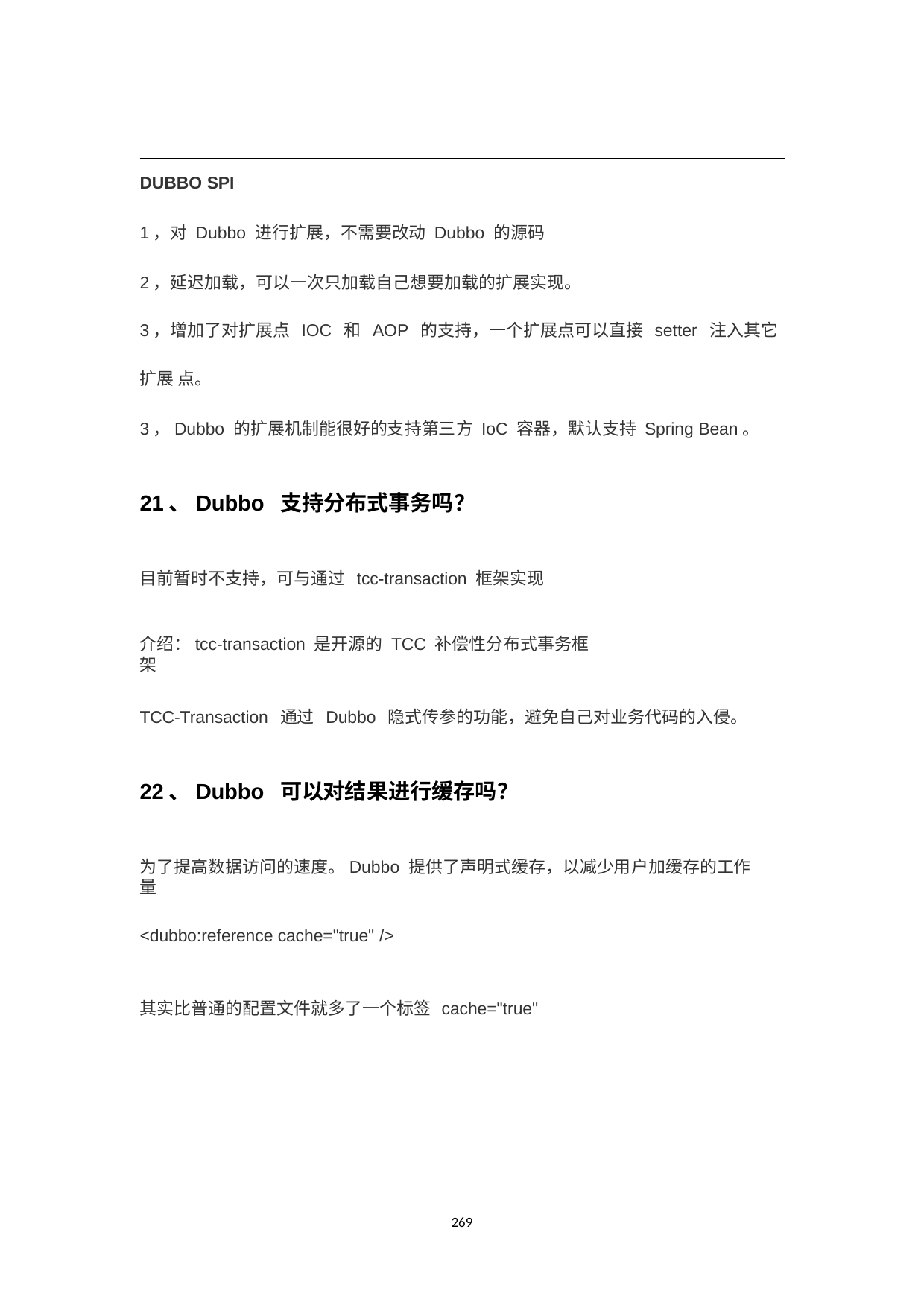

DUBBO SPI

1，对Dubbo 进行扩展，不需要改动Dubbo 的源码

2，延迟加载，可以一次只加载自己想要加载的扩展实现。
3，增加了对扩展点 IOC 和 AOP 的支持，一个扩展点可以直接 setter 注入其它扩展 点。

3，Dubbo 的扩展机制能很好的支持第三方IoC 容器，默认支持 Spring Bean。

21、Dubbo 支持分布式事务吗？

目前暂时不支持，可与通过 tcc-transaction 框架实现
介绍：tcc-transaction 是开源的TCC 补偿性分布式事务框架
TCC-Transaction 通过 Dubbo 隐式传参的功能，避免自己对业务代码的入侵。

22、Dubbo 可以对结果进行缓存吗？

为了提高数据访问的速度。Dubbo 提供了声明式缓存，以减少用户加缓存的工作量
<dubbo:reference cache="true" />
其实比普通的配置文件就多了一个标签 cache="true"
269